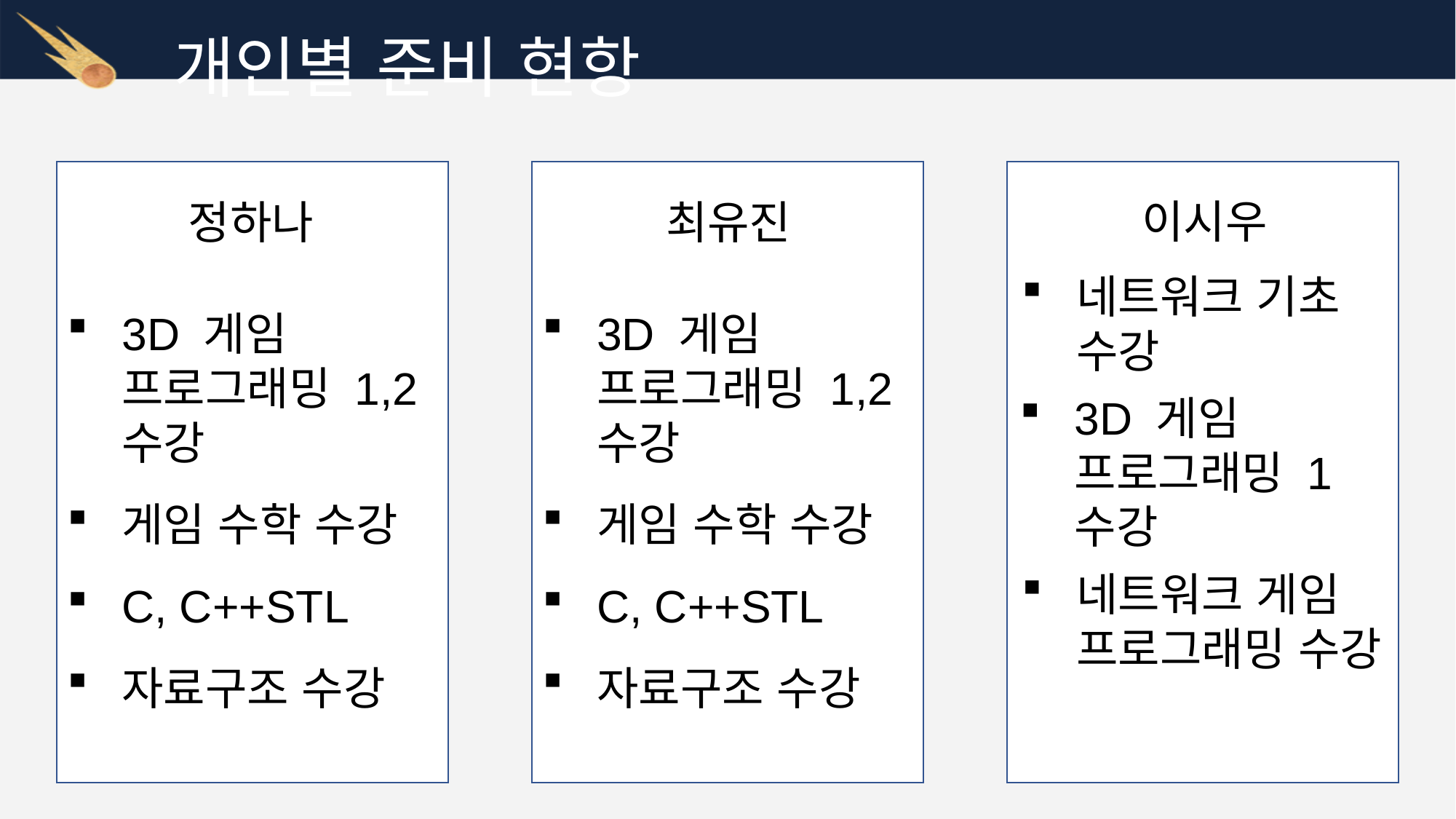

개인별 준비 현항
이시우
정하나

최유진

네트워크 기초 수강
3D 게임
프로그래밍 1,2
수강
게임 수학 수강
C, C++STL
자료구조 수강
3D 게임
프로그래밍 1,2
수강
게임 수학 수강
C, C++STL
자료구조 수강
3D 게임
프로그래밍 1 수강
네트워크 게임
프로그래밍 수강